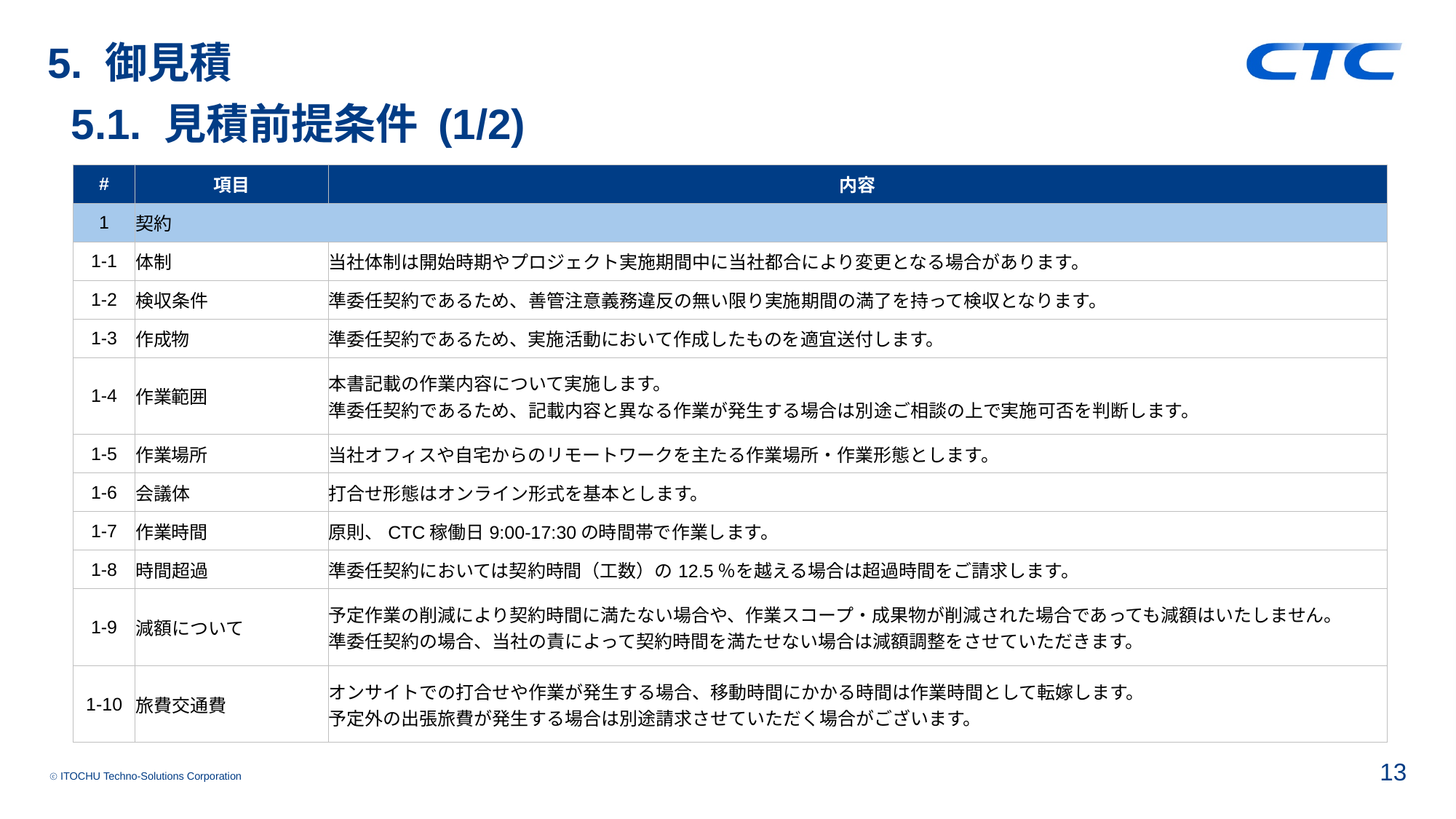

5. 御見積
  5.1. 見積前提条件 (1/2)
| # | 項目 | 内容 |
| --- | --- | --- |
| 1 | 契約 |  |
| 1-1 | 体制 | 当社体制は開始時期やプロジェクト実施期間中に当社都合により変更となる場合があります。 |
| 1-2 | 検収条件 | 準委任契約であるため、善管注意義務違反の無い限り実施期間の満了を持って検収となります。 |
| 1-3 | 作成物 | 準委任契約であるため、実施活動において作成したものを適宜送付します。 |
| 1-4 | 作業範囲 | 本書記載の作業内容について実施します。 準委任契約であるため、記載内容と異なる作業が発生する場合は別途ご相談の上で実施可否を判断します。 |
| 1-5 | 作業場所 | 当社オフィスや自宅からのリモートワークを主たる作業場所・作業形態とします。 |
| 1-6 | 会議体 | 打合せ形態はオンライン形式を基本とします。 |
| 1-7 | 作業時間 | 原則、CTC稼働日9:00-17:30の時間帯で作業します。 |
| 1-8 | 時間超過 | 準委任契約においては契約時間（工数）の12.5％を越える場合は超過時間をご請求します。 |
| 1-9 | 減額について | 予定作業の削減により契約時間に満たない場合や、作業スコープ・成果物が削減された場合であっても減額はいたしません。 準委任契約の場合、当社の責によって契約時間を満たせない場合は減額調整をさせていただきます。 |
| 1-10 | 旅費交通費 | オンサイトでの打合せや作業が発生する場合、移動時間にかかる時間は作業時間として転嫁します。 予定外の出張旅費が発生する場合は別途請求させていただく場合がございます。 |